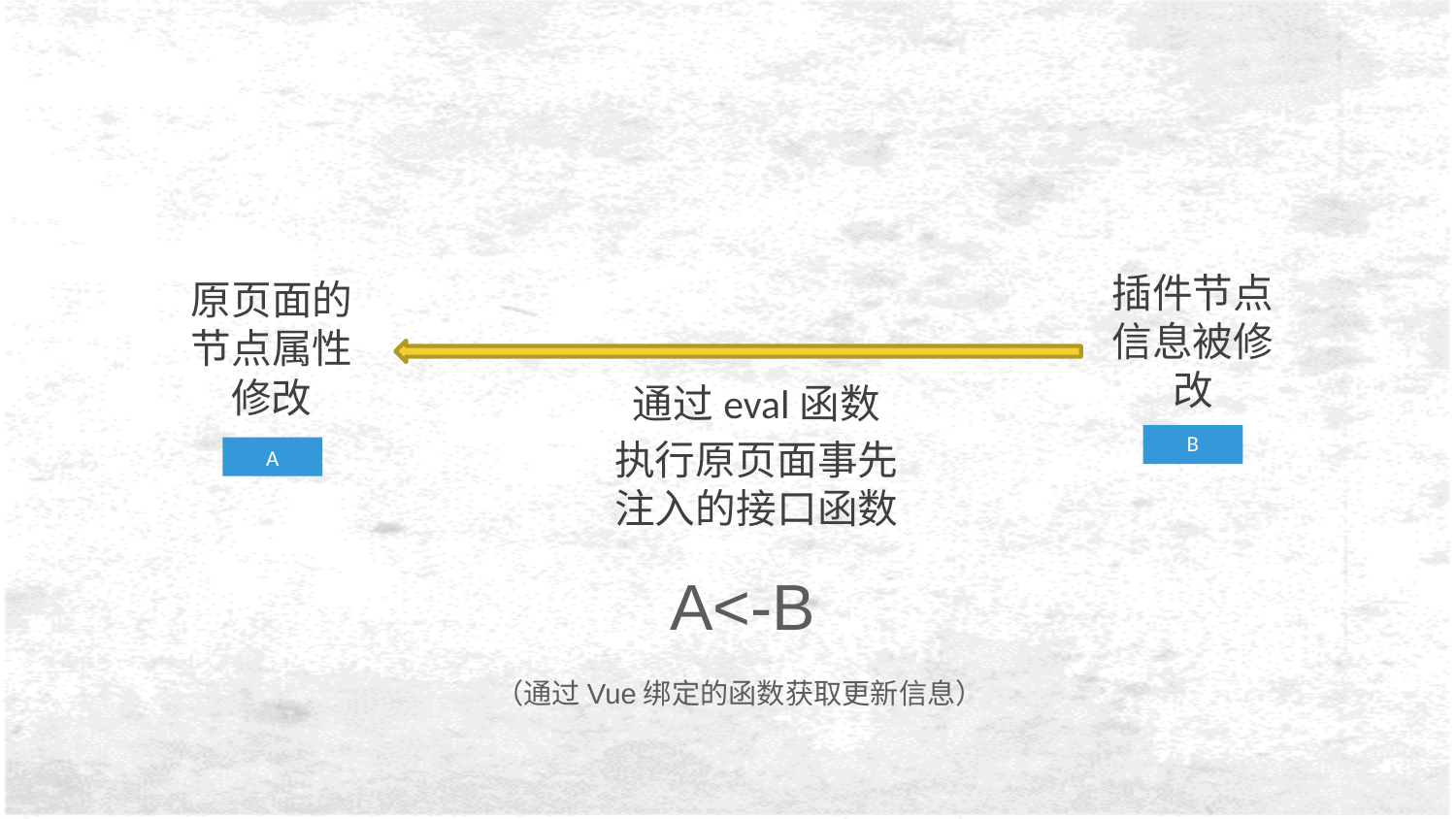

插件节点信息被修改
B

原页面的节点属性修改

A

通过eval函数
执行原页面事先注入的接口函数

A<-B
（通过Vue绑定的函数获取更新信息）